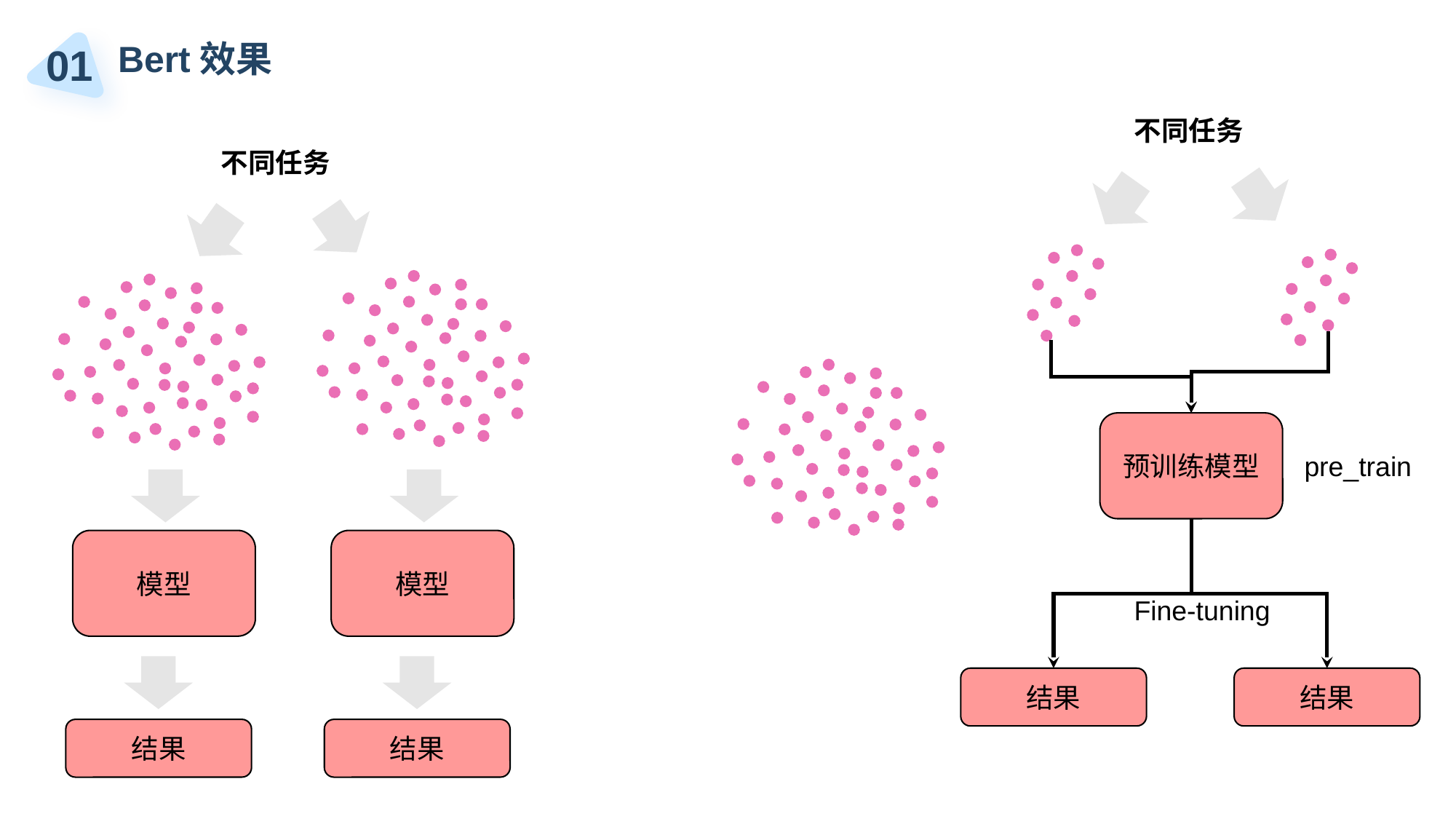

01
Bert效果
不同任务
不同任务

预训练模型
pre_train

模型
模型
Fine-tuning

结果
结果
结果
结果